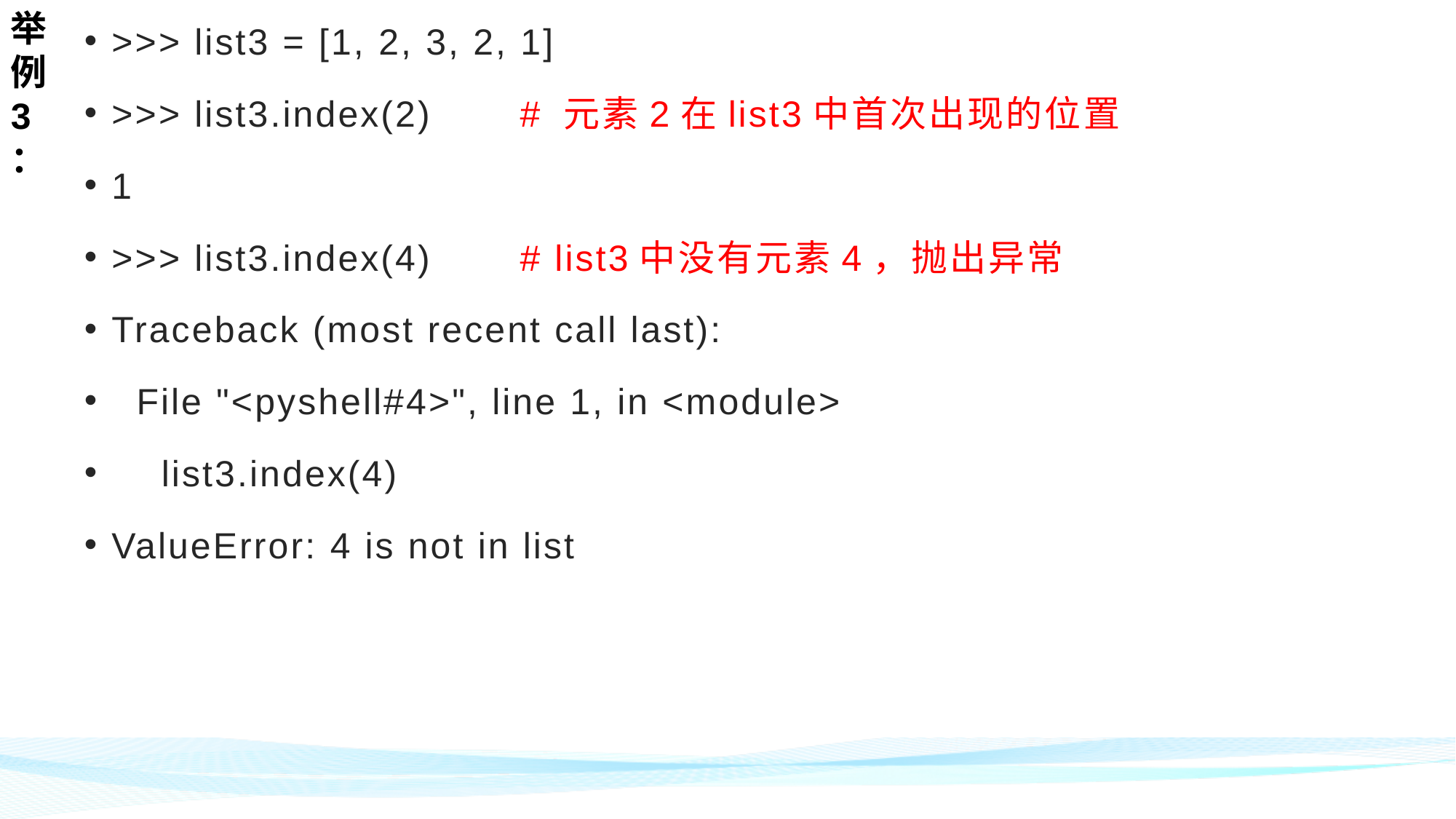

举例3：
>>> list3 = [1, 2, 3, 2, 1]
>>> list3.index(2)       # 元素2在list3中首次出现的位置
1
>>> list3.index(4)       # list3中没有元素4，抛出异常
Traceback (most recent call last):
  File "<pyshell#4>", line 1, in <module>
    list3.index(4)
ValueError: 4 is not in list

27